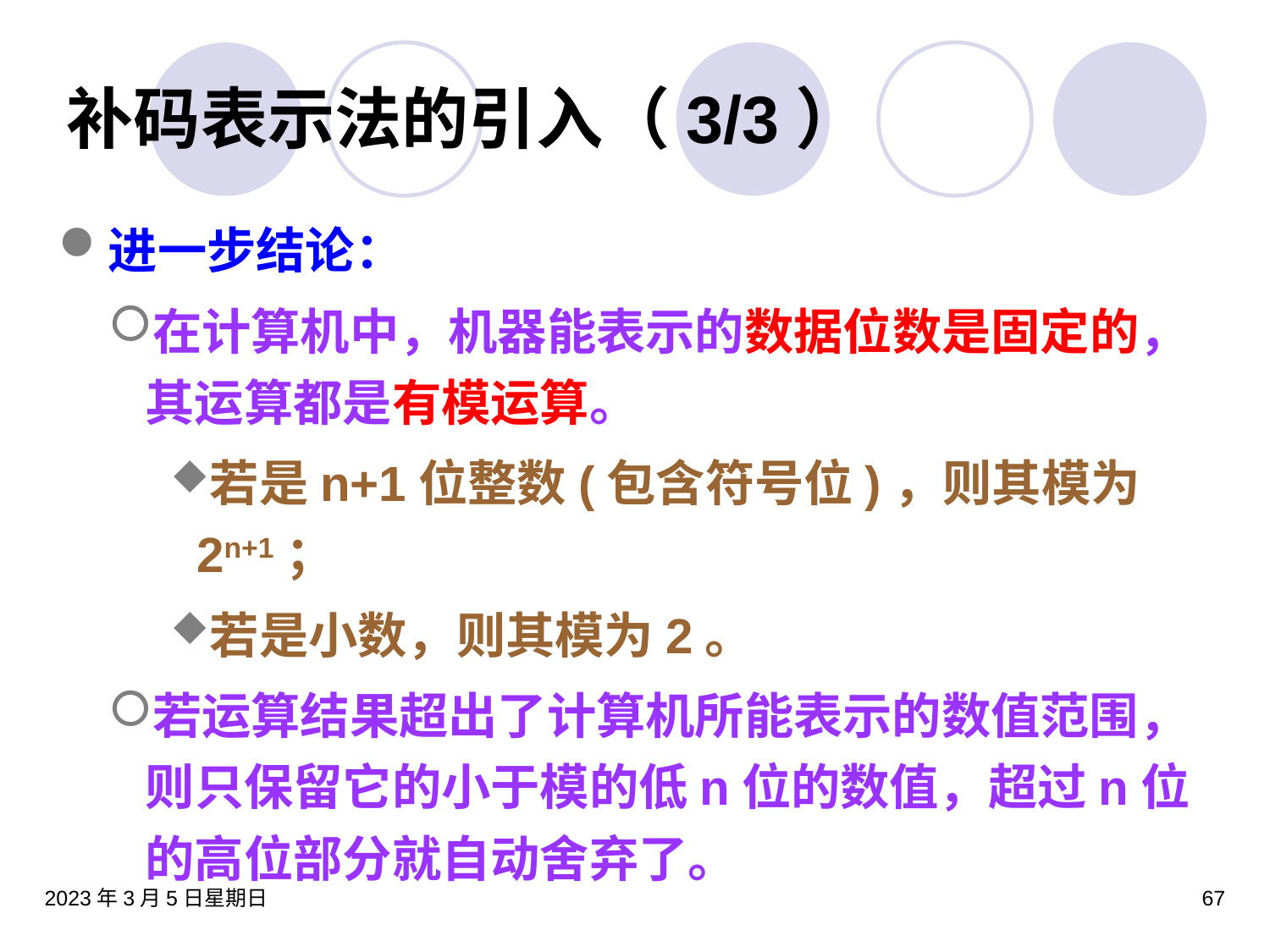

补码表示法的引入（3/3）
进一步结论：
在计算机中，机器能表示的数据位数是固定的，其运算都是有模运算。
若是n+1位整数(包含符号位)，则其模为2n+1；
若是小数，则其模为2。
若运算结果超出了计算机所能表示的数值范围，则只保留它的小于模的低n位的数值，超过n位的高位部分就自动舍弃了。
2023年3月5日星期日
67